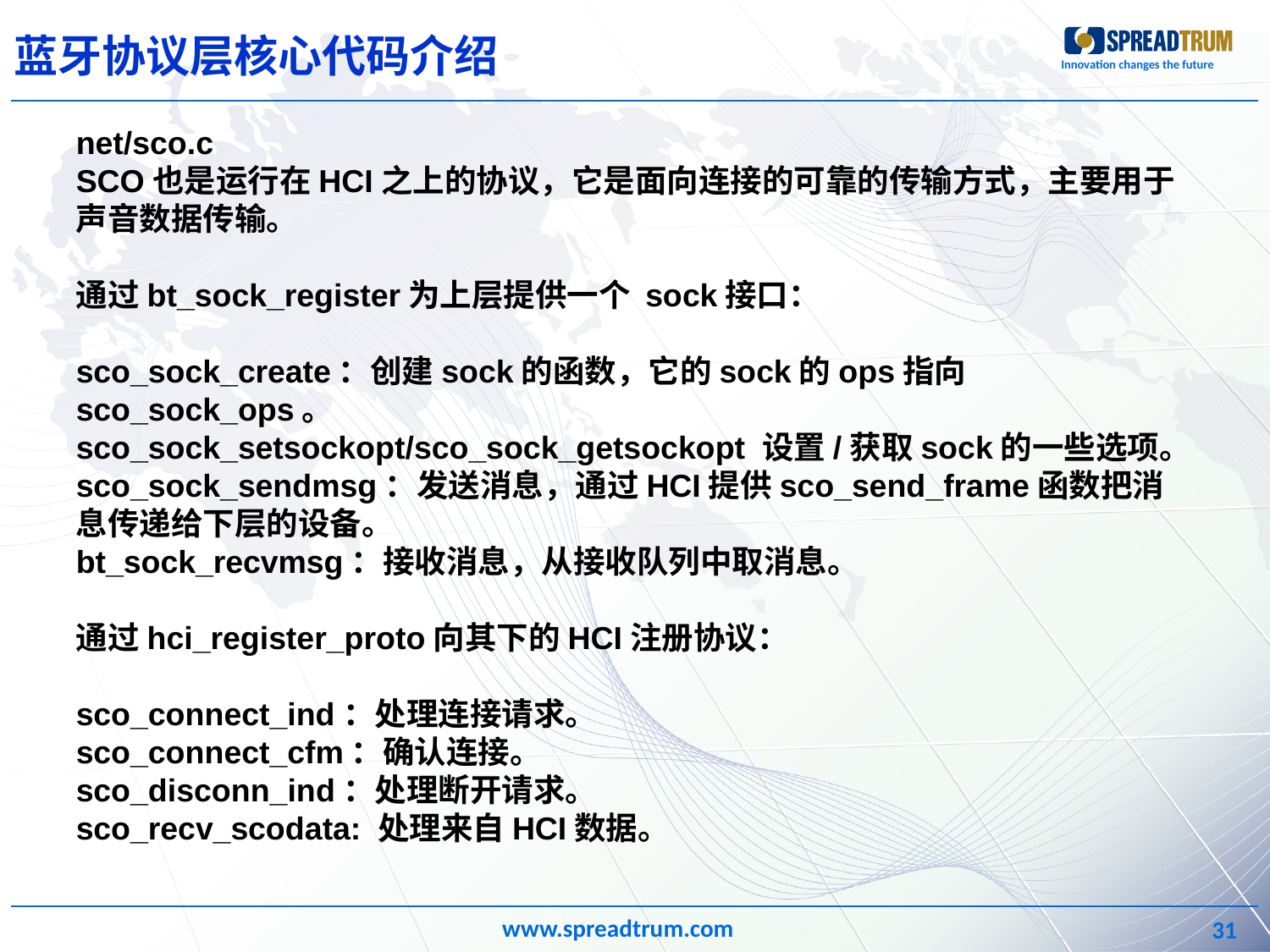

蓝牙协议层核心代码介绍
net/sco.c
SCO也是运行在HCI之上的协议，它是面向连接的可靠的传输方式，主要用于声音数据传输。
通过bt_sock_register为上层提供一个 sock接口：
sco_sock_create：创建sock的函数，它的sock的ops指向sco_sock_ops。
sco_sock_setsockopt/sco_sock_getsockopt 设置/获取sock的一些选项。
sco_sock_sendmsg：发送消息，通过HCI提供sco_send_frame函数把消息传递给下层的设备。
bt_sock_recvmsg：接收消息，从接收队列中取消息。
通过hci_register_proto向其下的HCI注册协议：
sco_connect_ind：处理连接请求。
sco_connect_cfm：确认连接。
sco_disconn_ind：处理断开请求。
sco_recv_scodata: 处理来自HCI数据。